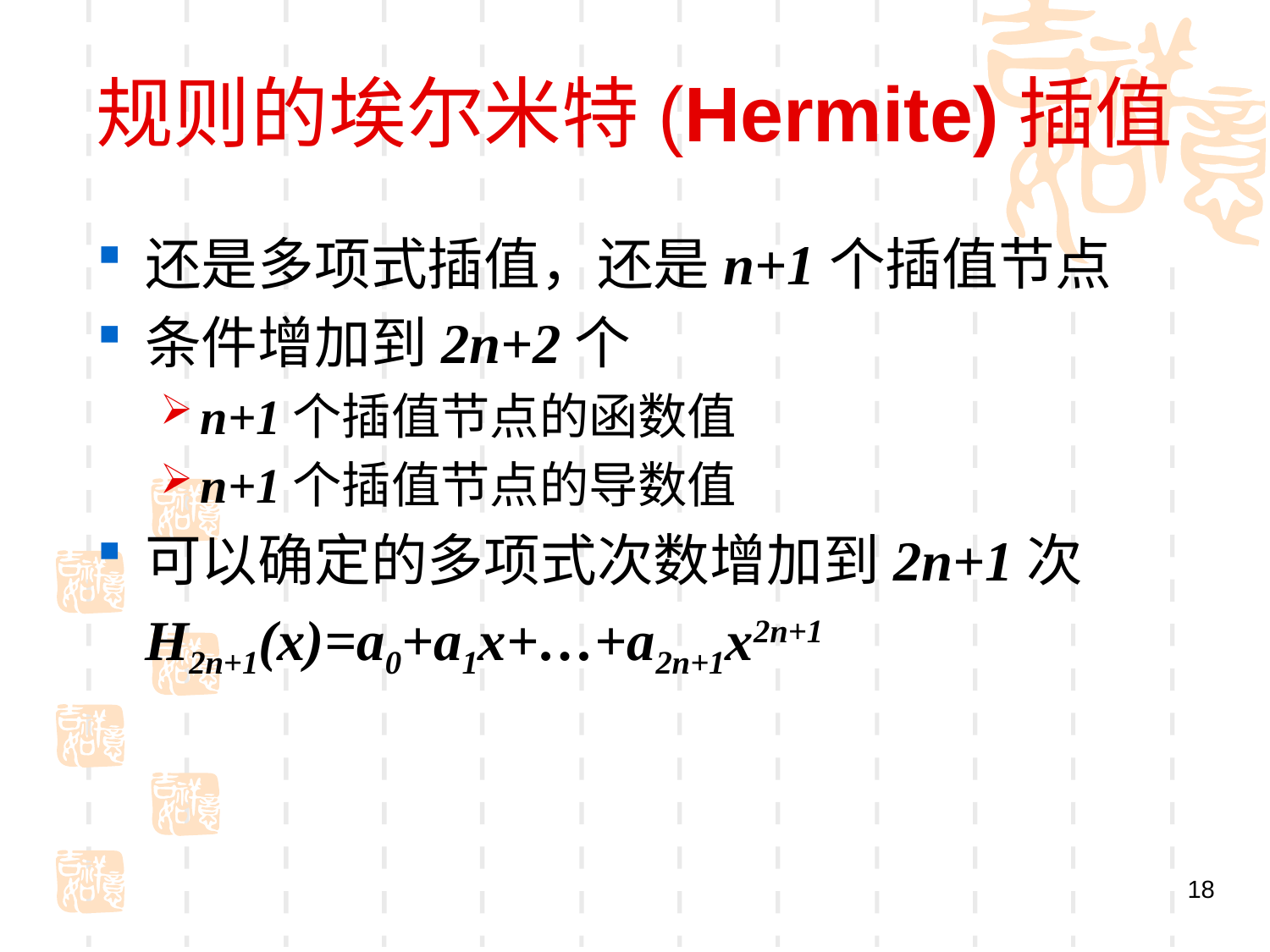

# 规则的埃尔米特(Hermite)插值
还是多项式插值，还是n+1个插值节点
条件增加到2n+2个
n+1个插值节点的函数值
n+1个插值节点的导数值
可以确定的多项式次数增加到2n+1次
	H2n+1(x)=a0+a1x+…+a2n+1x2n+1
18